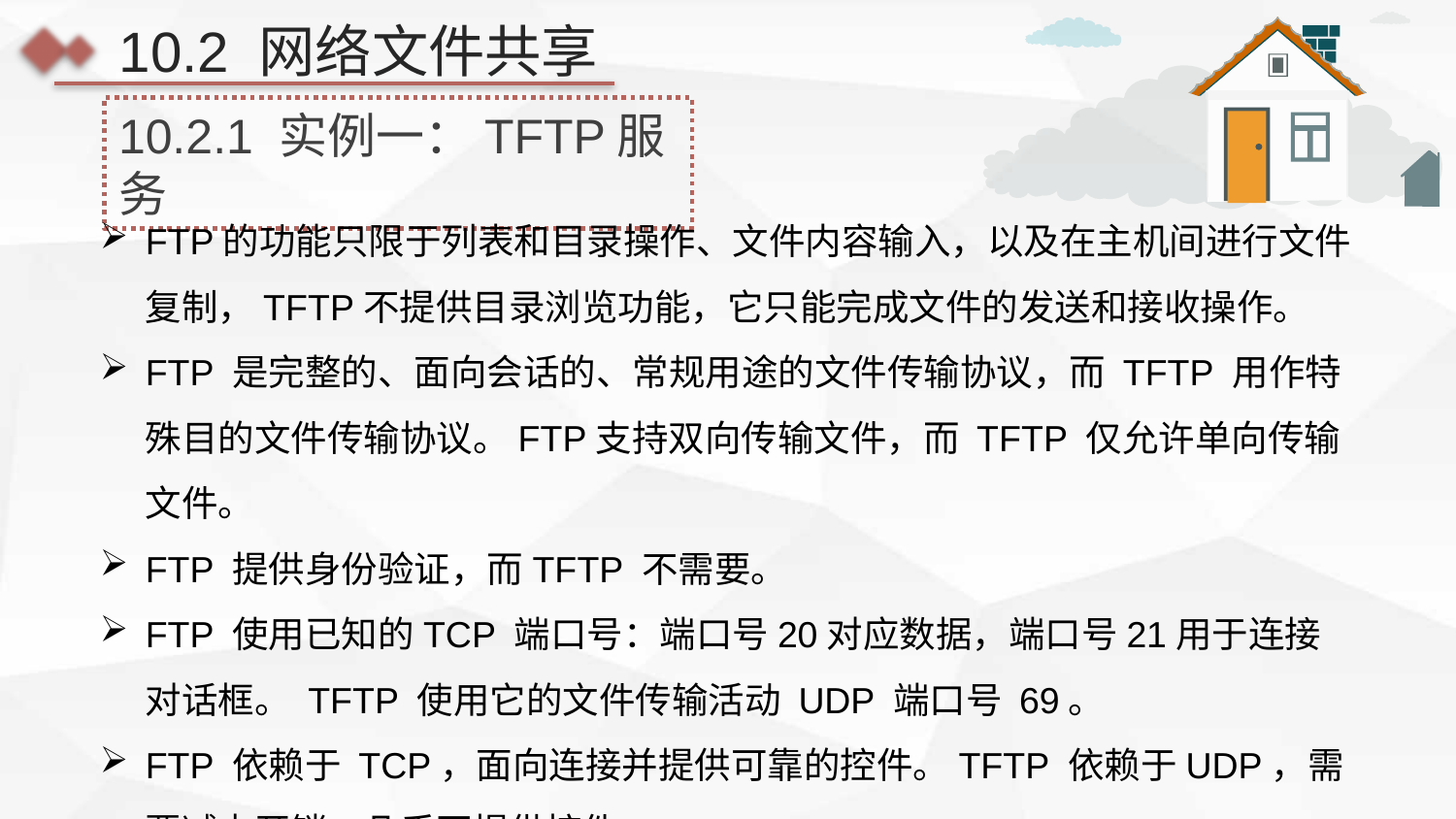

10.2 网络文件共享

10.2.1 实例一：TFTP服务
FTP的功能只限于列表和目录操作、文件内容输入，以及在主机间进行文件复制，TFTP不提供目录浏览功能，它只能完成文件的发送和接收操作。
FTP 是完整的、面向会话的、常规用途的文件传输协议，而 TFTP 用作特殊目的文件传输协议。FTP支持双向传输文件，而 TFTP 仅允许单向传输文件。
FTP 提供身份验证，而TFTP 不需要。
FTP 使用已知的TCP 端口号：端口号20对应数据，端口号21用于连接对话框。 TFTP 使用它的文件传输活动 UDP 端口号 69。
FTP 依赖于 TCP，面向连接并提供可靠的控件。TFTP 依赖于UDP，需要减少开销，几乎不提供控件。